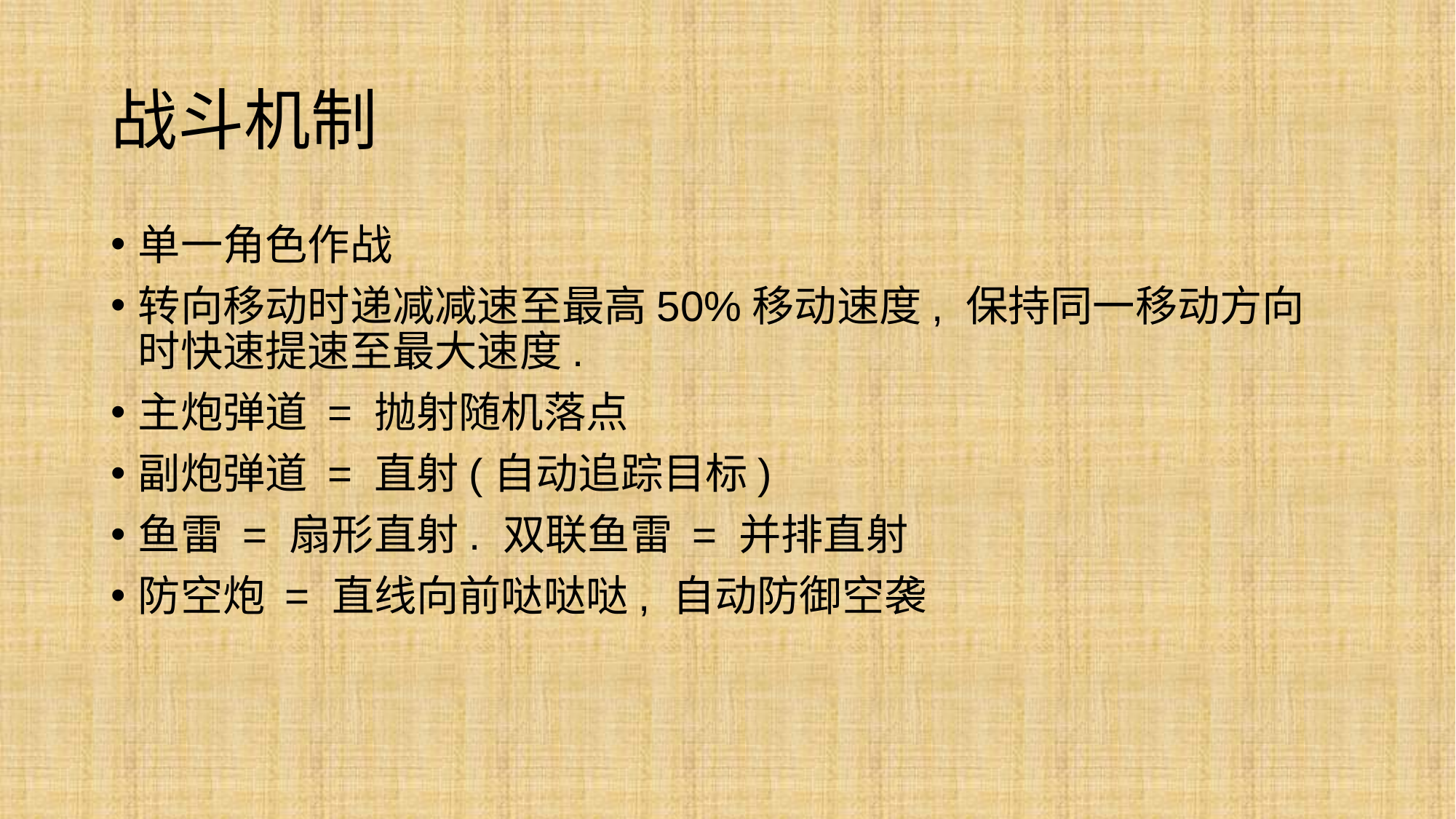

# 战斗机制
单一角色作战
转向移动时递减减速至最高50%移动速度, 保持同一移动方向时快速提速至最大速度.
主炮弹道 = 抛射随机落点
副炮弹道 = 直射(自动追踪目标)
鱼雷 = 扇形直射. 双联鱼雷 = 并排直射
防空炮 = 直线向前哒哒哒, 自动防御空袭